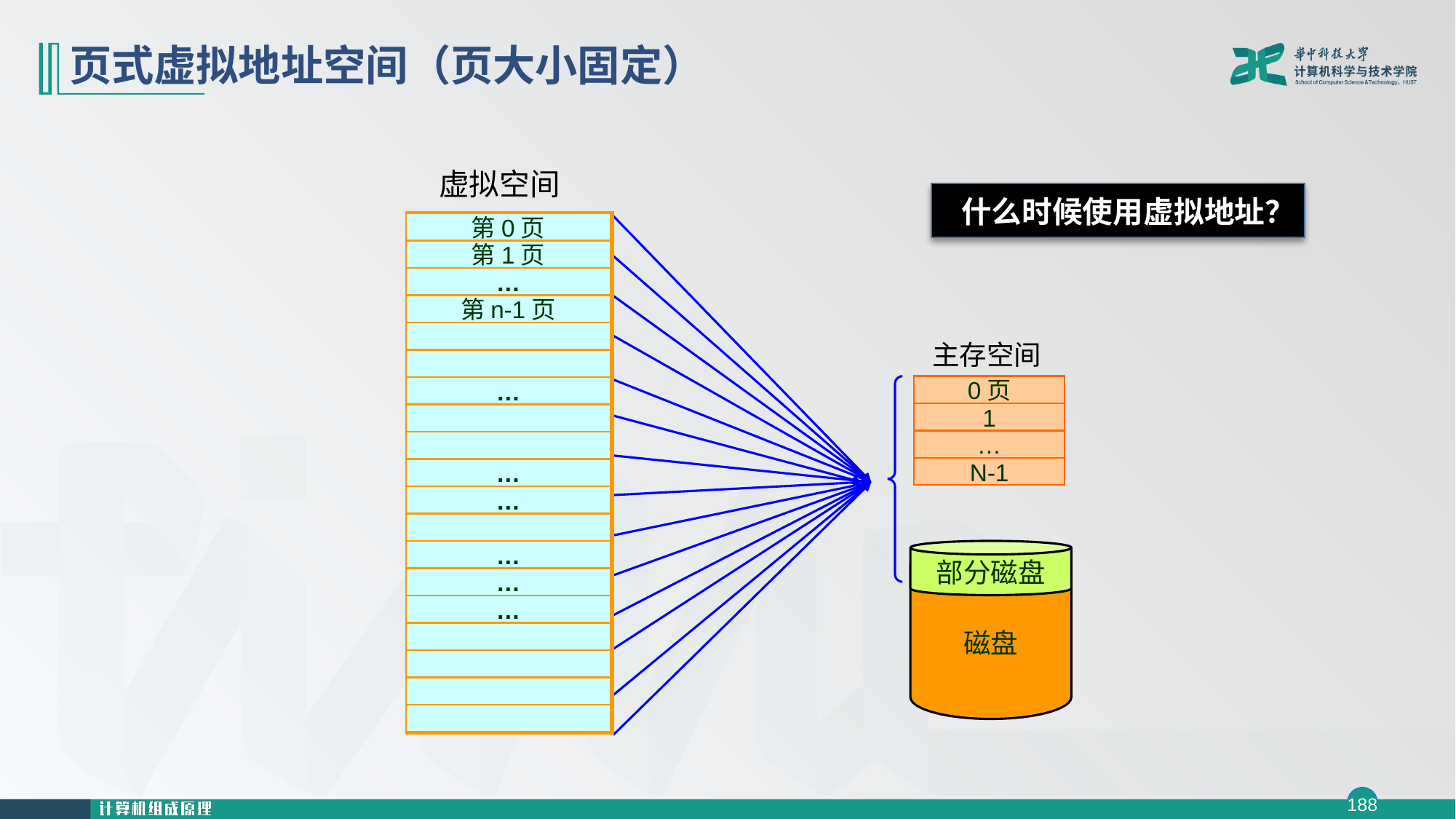

# 页式虚拟地址空间（页大小固定）
虚拟空间

什么时候使用虚拟地址？
第0页
第0块

第1页
…
第n-1页

主存空间
0页
1
…
N-1

…

…
…

…
部分磁盘
磁盘
…
…